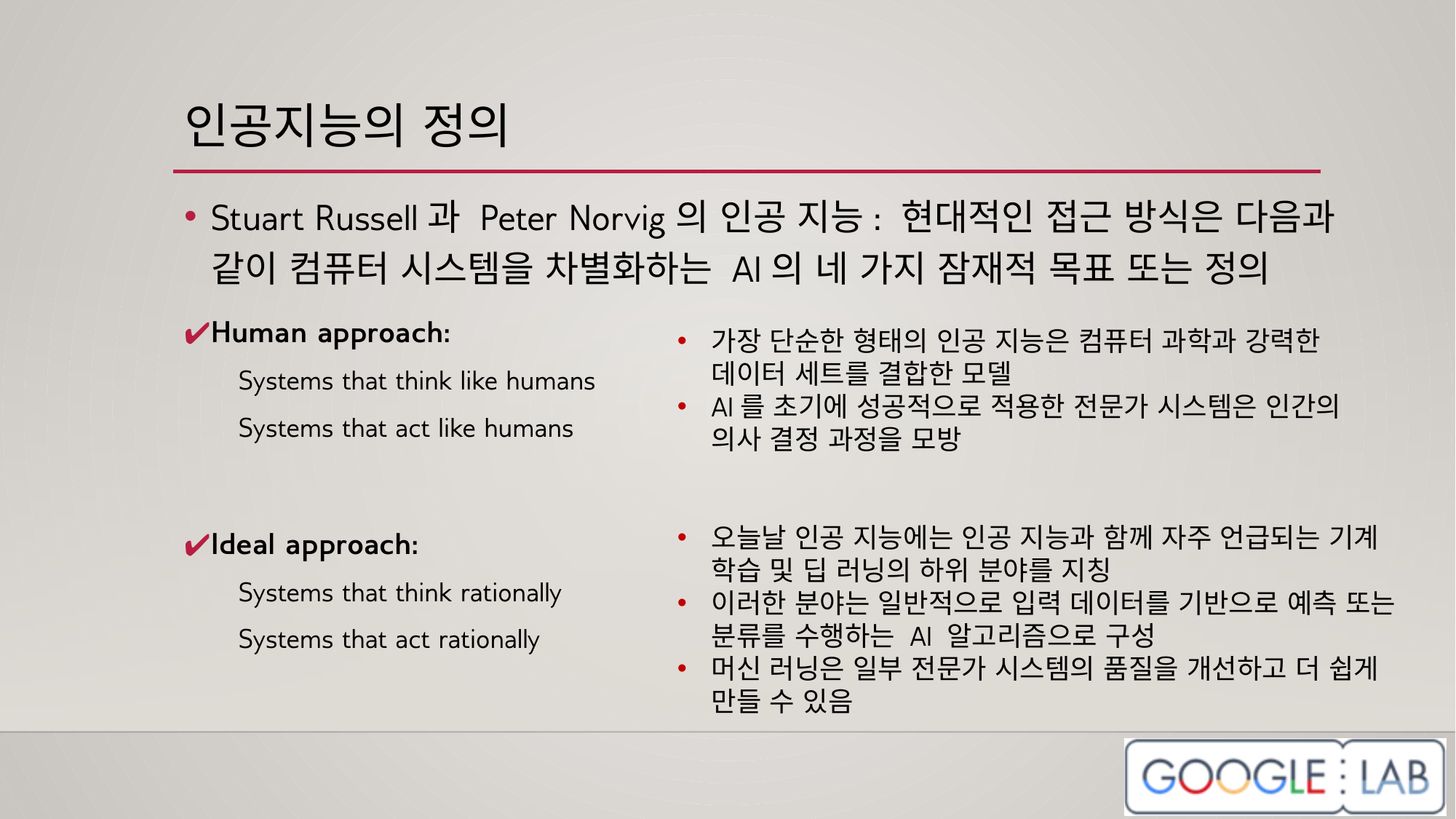

# 인공지능의 정의
Stuart Russell과 Peter Norvig의 인공 지능: 현대적인 접근 방식은 다음과 같이 컴퓨터 시스템을 차별화하는 AI의 네 가지 잠재적 목표 또는 정의
Human approach:
Systems that think like humans
Systems that act like humans

Ideal approach:
Systems that think rationally
Systems that act rationally

가장 단순한 형태의 인공 지능은 컴퓨터 과학과 강력한 데이터 세트를 결합한 모델
AI를 초기에 성공적으로 적용한 전문가 시스템은 인간의 의사 결정 과정을 모방

오늘날 인공 지능에는 인공 지능과 함께 자주 언급되는 기계 학습 및 딥 러닝의 하위 분야를 지칭
이러한 분야는 일반적으로 입력 데이터를 기반으로 예측 또는 분류를 수행하는 AI 알고리즘으로 구성
머신 러닝은 일부 전문가 시스템의 품질을 개선하고 더 쉽게 만들 수 있음